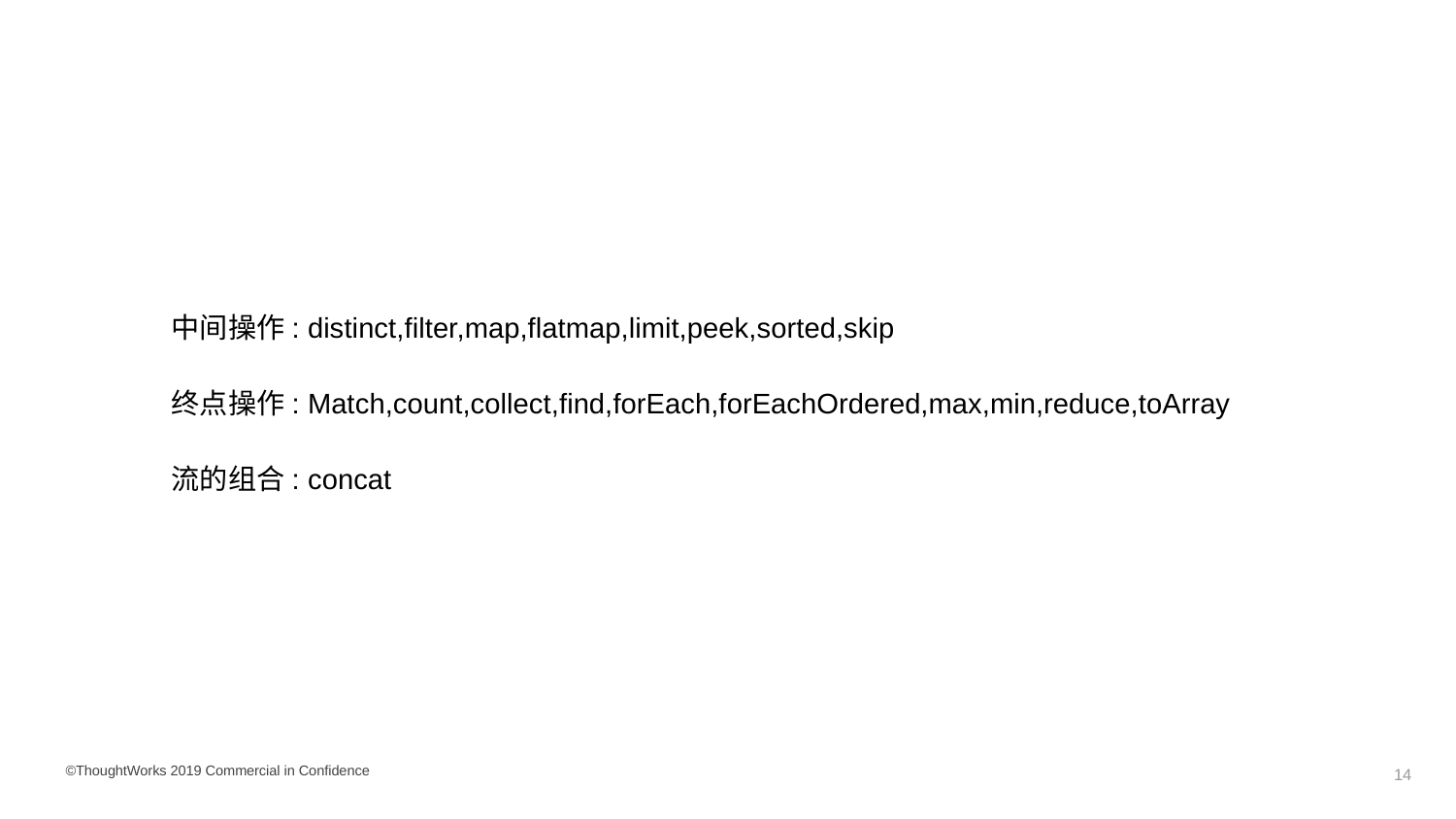

中间操作: distinct,filter,map,flatmap,limit,peek,sorted,skip
终点操作: Match,count,collect,find,forEach,forEachOrdered,max,min,reduce,toArray
流的组合: concat
©ThoughtWorks 2019 Commercial in Confidence
14